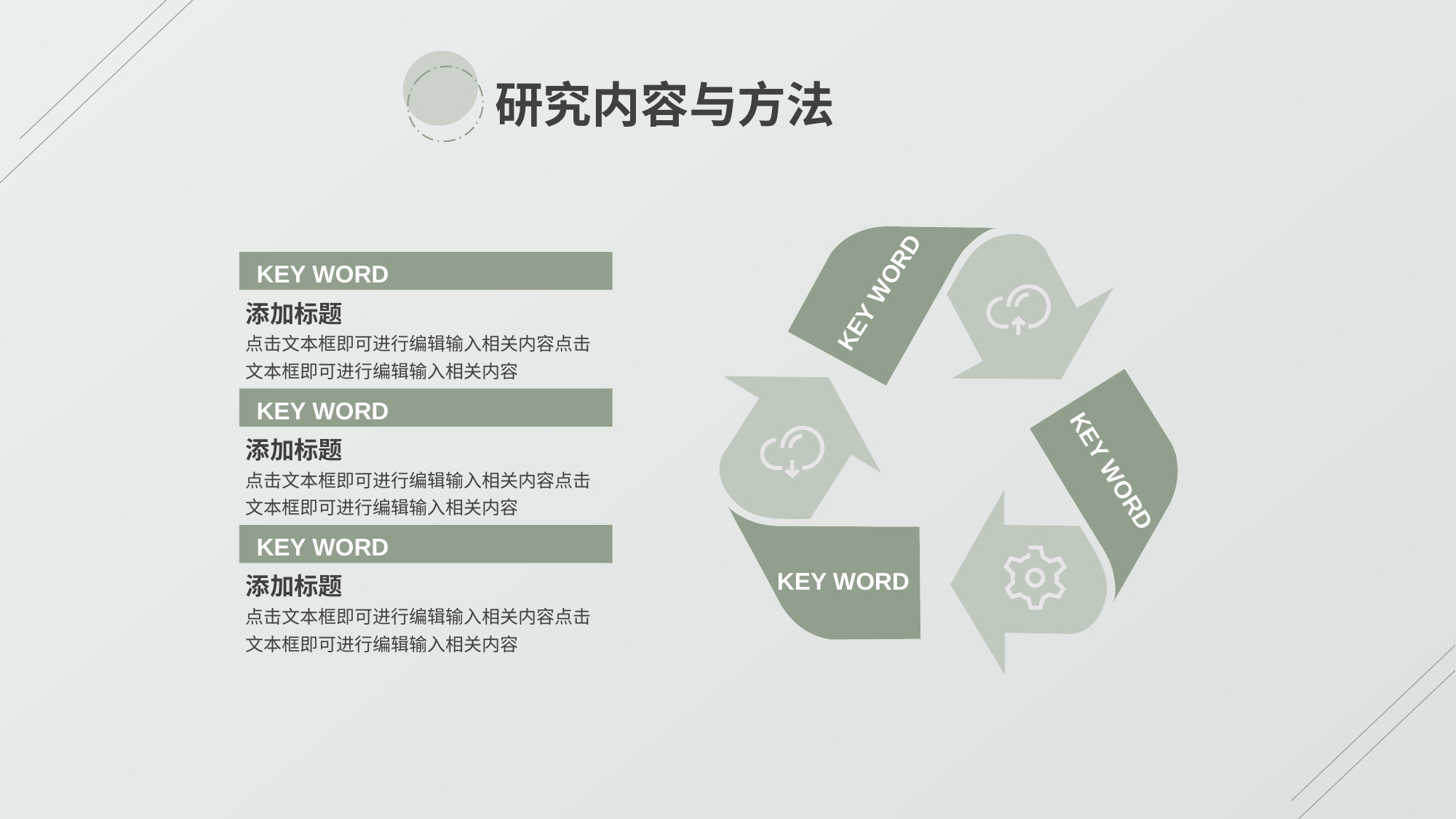

研究内容与方法

KEY WORD

KEY WORD

KEY WORD

KEY WORD
添加标题
点击文本框即可进行编辑输入相关内容点击文本框即可进行编辑输入相关内容

KEY WORD
添加标题
点击文本框即可进行编辑输入相关内容点击文本框即可进行编辑输入相关内容

KEY WORD
添加标题
点击文本框即可进行编辑输入相关内容点击文本框即可进行编辑输入相关内容